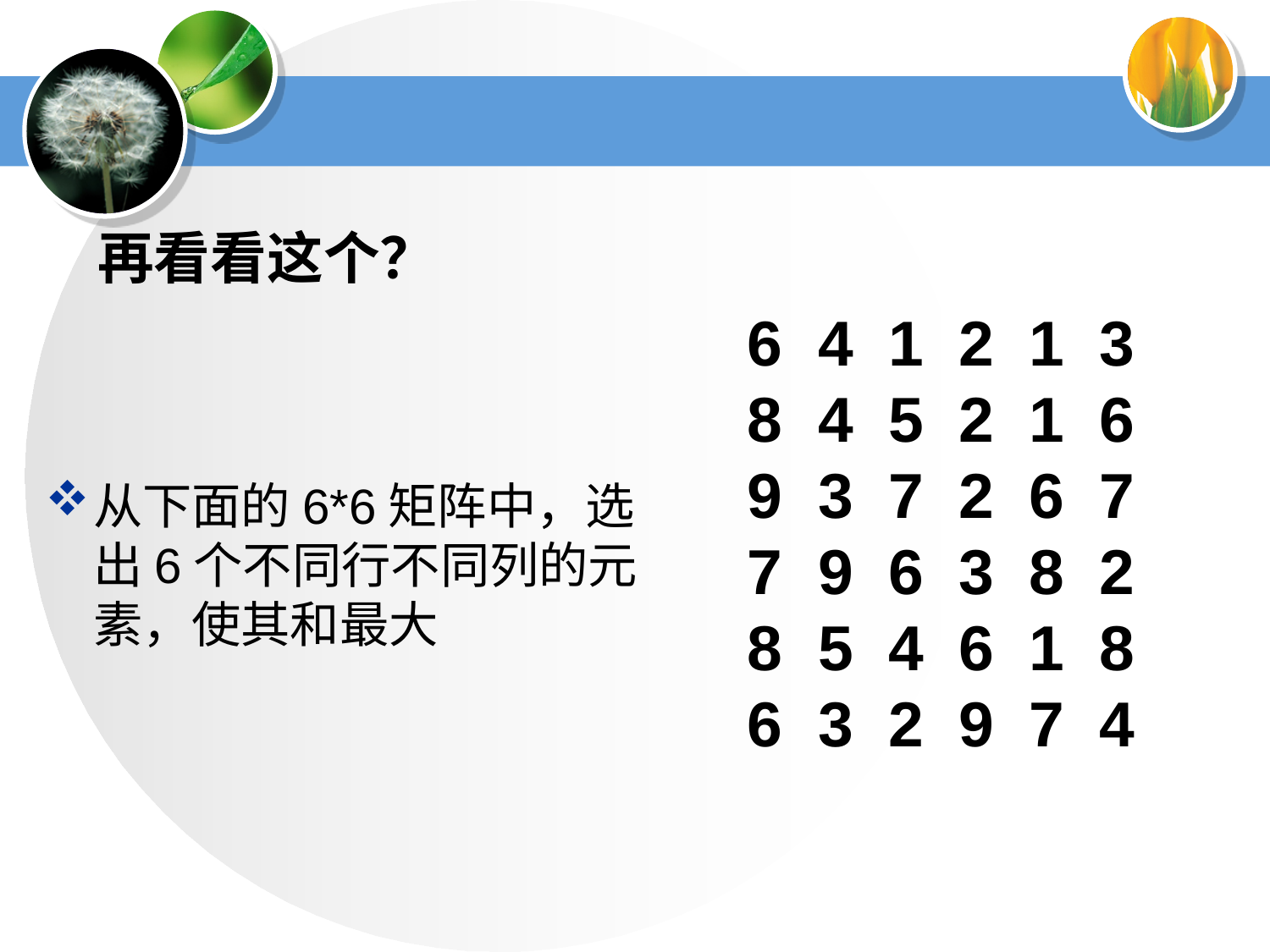

# 再看看这个？
6  4  1  2  1  3
  4  5  2  1  6
  3  7  2  6  7
7  9  6  3  8  2
8  5  4  6  1  8
6  3  2  9  7  4
从下面的6*6矩阵中，选出6个不同行不同列的元素，使其和最大